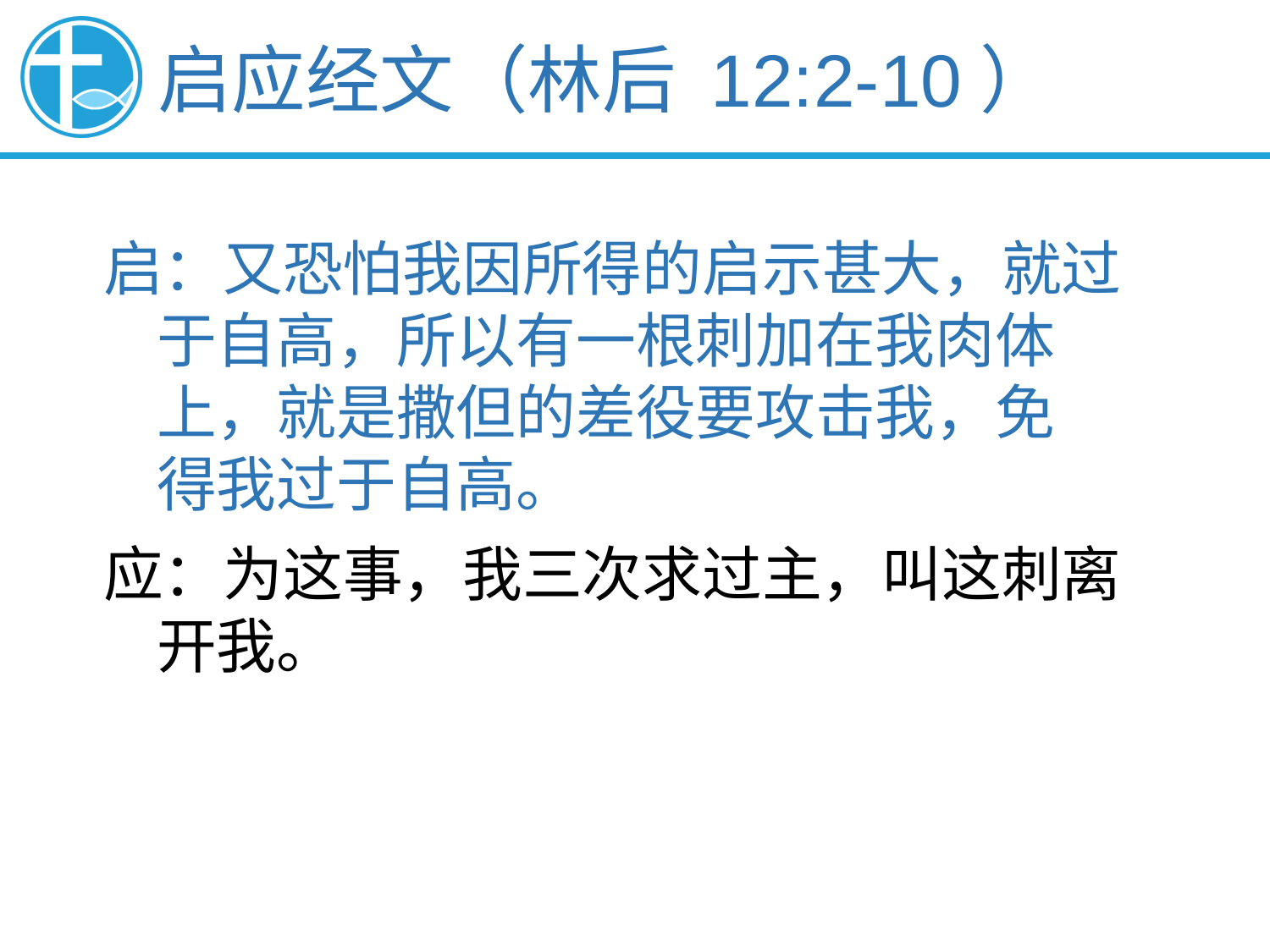

启应经文（林后 12:2-10）
启：又恐怕我因所得的启示甚大，就过
    于自高，所以有一根刺加在我肉体
    上，就是撒但的差役要攻击我，免
    得我过于自高。
应：为这事，我三次求过主，叫这刺离
    开我。